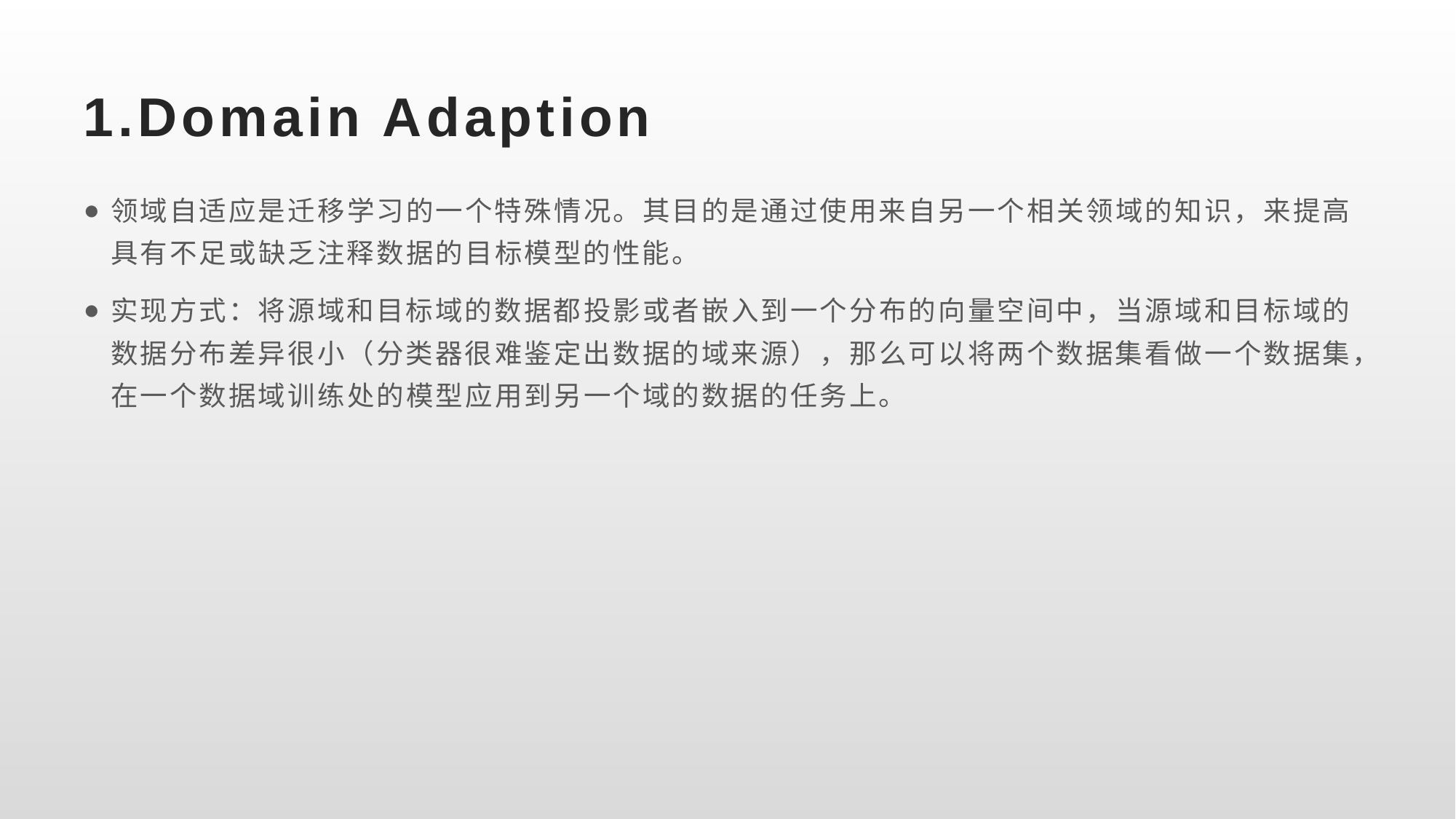

# 1.Domain Adaption
领域自适应是迁移学习的一个特殊情况。其目的是通过使用来自另一个相关领域的知识，来提高具有不足或缺乏注释数据的目标模型的性能。
实现方式：将源域和目标域的数据都投影或者嵌入到一个分布的向量空间中，当源域和目标域的数据分布差异很小（分类器很难鉴定出数据的域来源），那么可以将两个数据集看做一个数据集，在一个数据域训练处的模型应用到另一个域的数据的任务上。